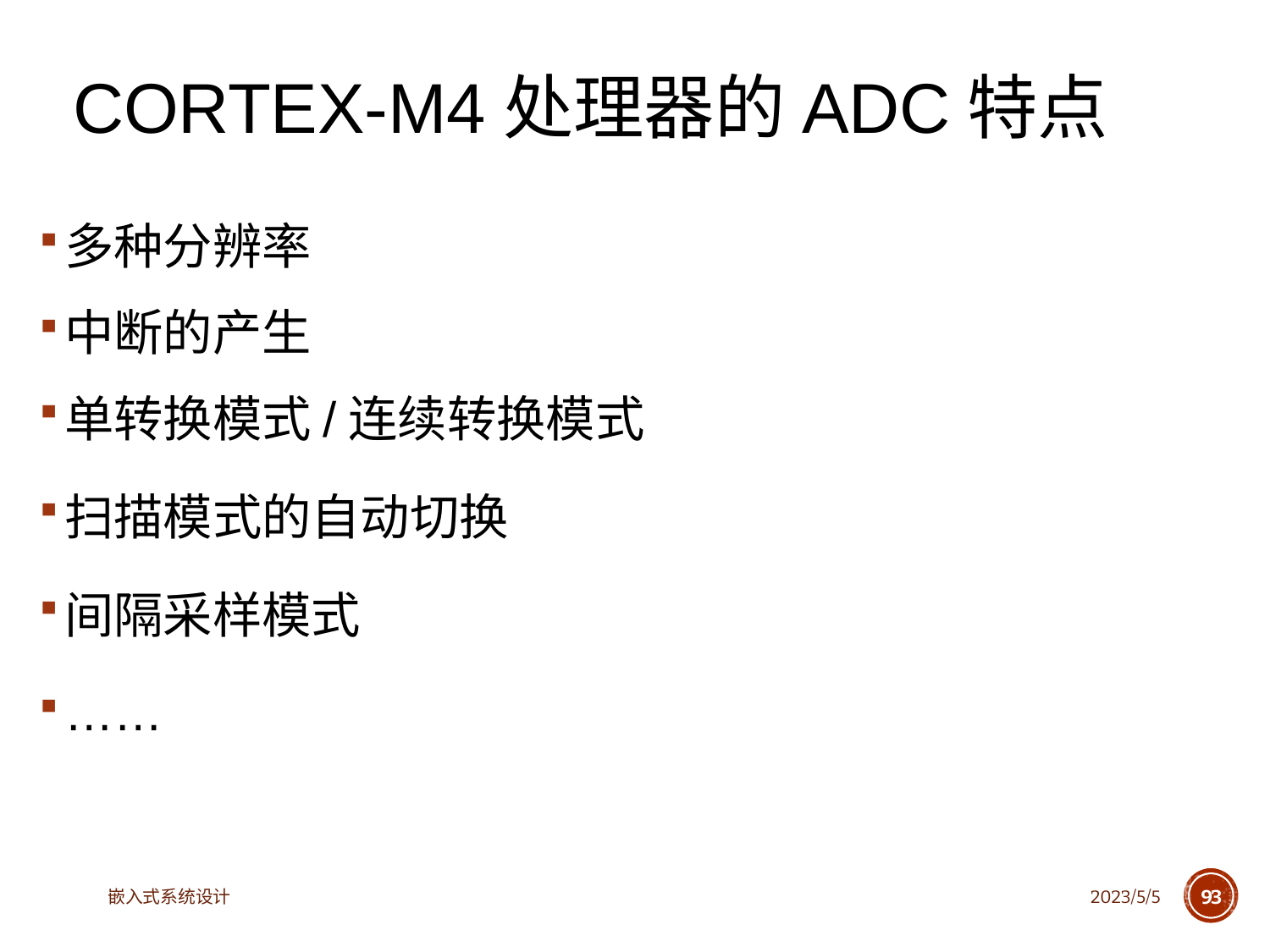

# Cortex-M4处理器的ADC特点
多种分辨率
中断的产生
单转换模式/连续转换模式
扫描模式的自动切换
间隔采样模式
……
嵌入式系统设计
2023/5/5
93